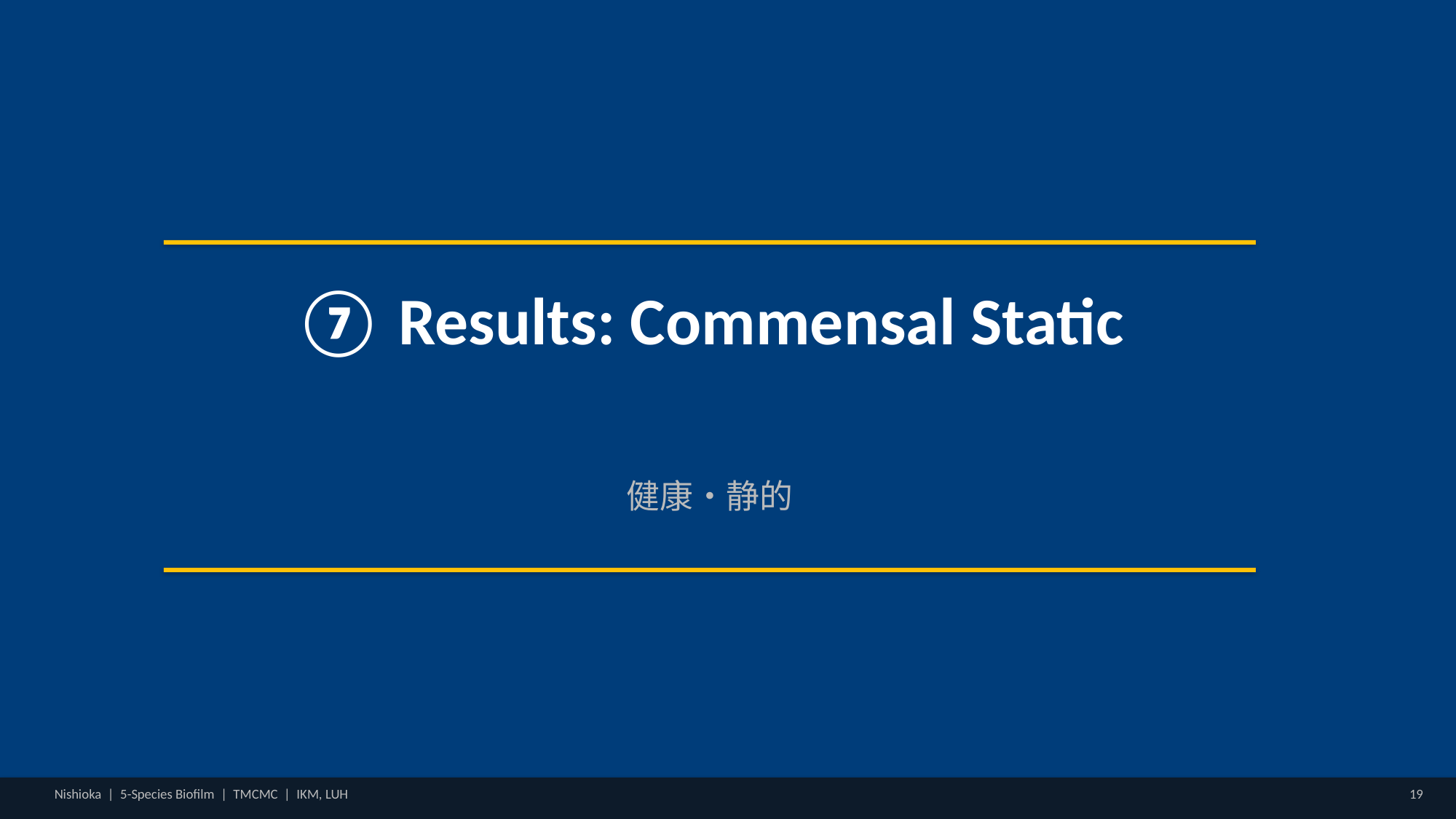

⑦ Results: Commensal Static
健康・静的

Nishioka  |  5-Species Biofilm  |  TMCMC  |  IKM, LUH
19